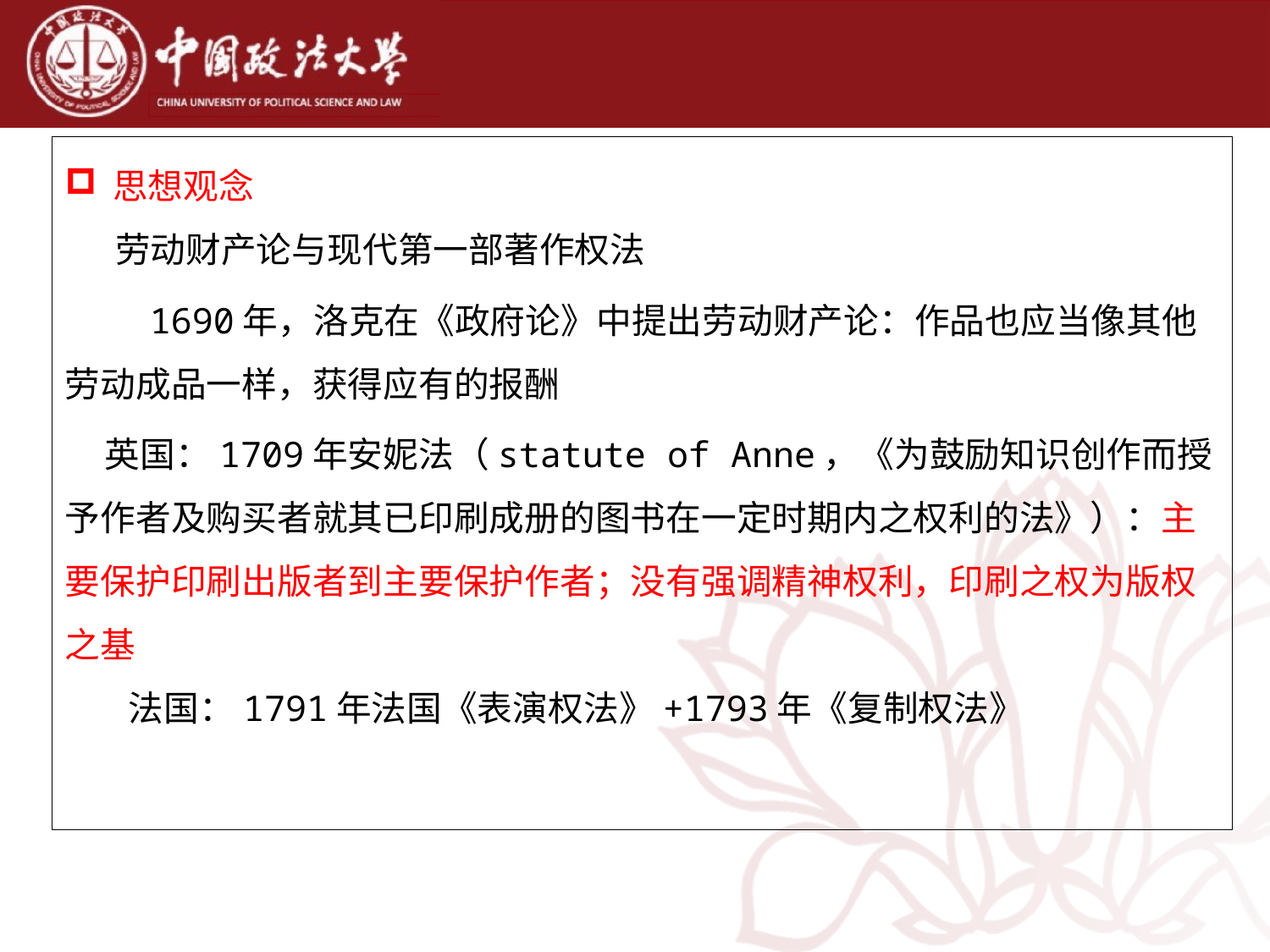

思想观念
劳动财产论与现代第一部著作权法
    1690年，洛克在《政府论》中提出劳动财产论：作品也应当像其他劳动成品一样，获得应有的报酬
    英国：1709年安妮法（statute of Anne，《为鼓励知识创作而授予作者及购买者就其已印刷成册的图书在一定时期内之权利的法》）：主要保护印刷出版者到主要保护作者；没有强调精神权利，印刷之权为版权之基
法国：1791年法国《表演权法》+1793年《复制权法》